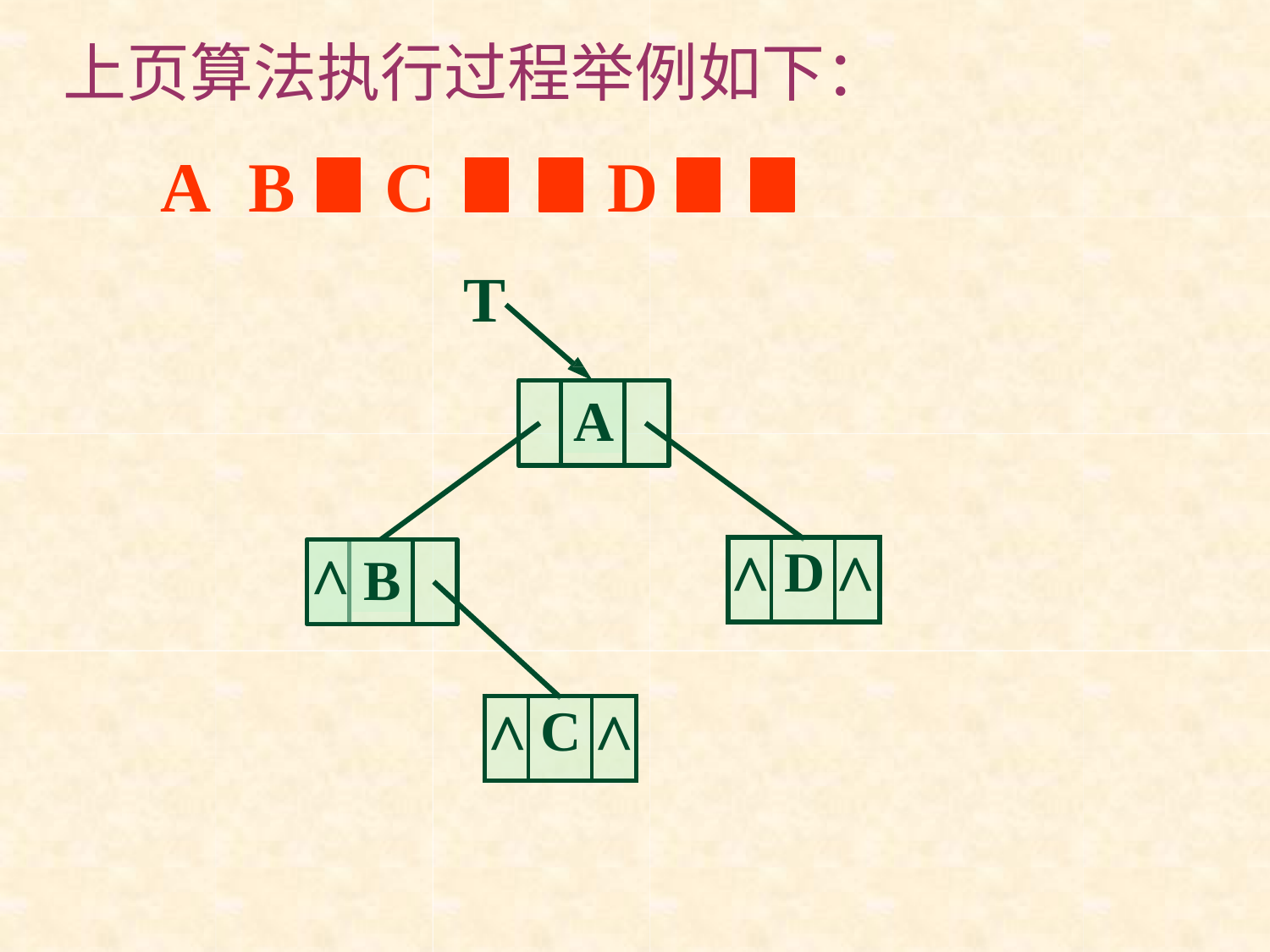

上页算法执行过程举例如下：
# A	B	C	D

T

A

| ^ | D | ^ |
| --- | --- | --- |

^
B

| ^ | C | ^ |
| --- | --- | --- |